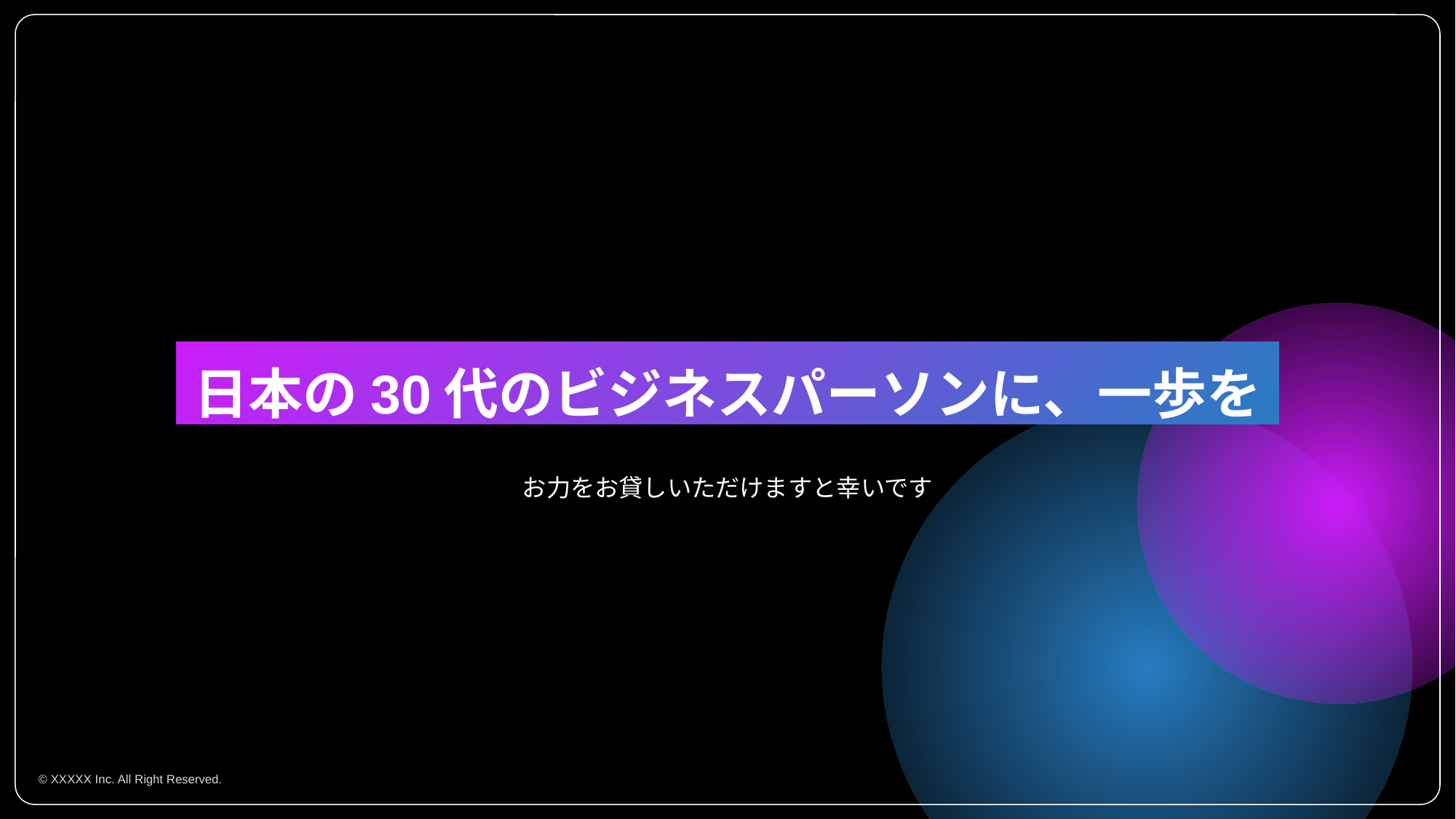

日本の30代のビジネスパーソンに、一歩を

お力をお貸しいただけますと幸いです